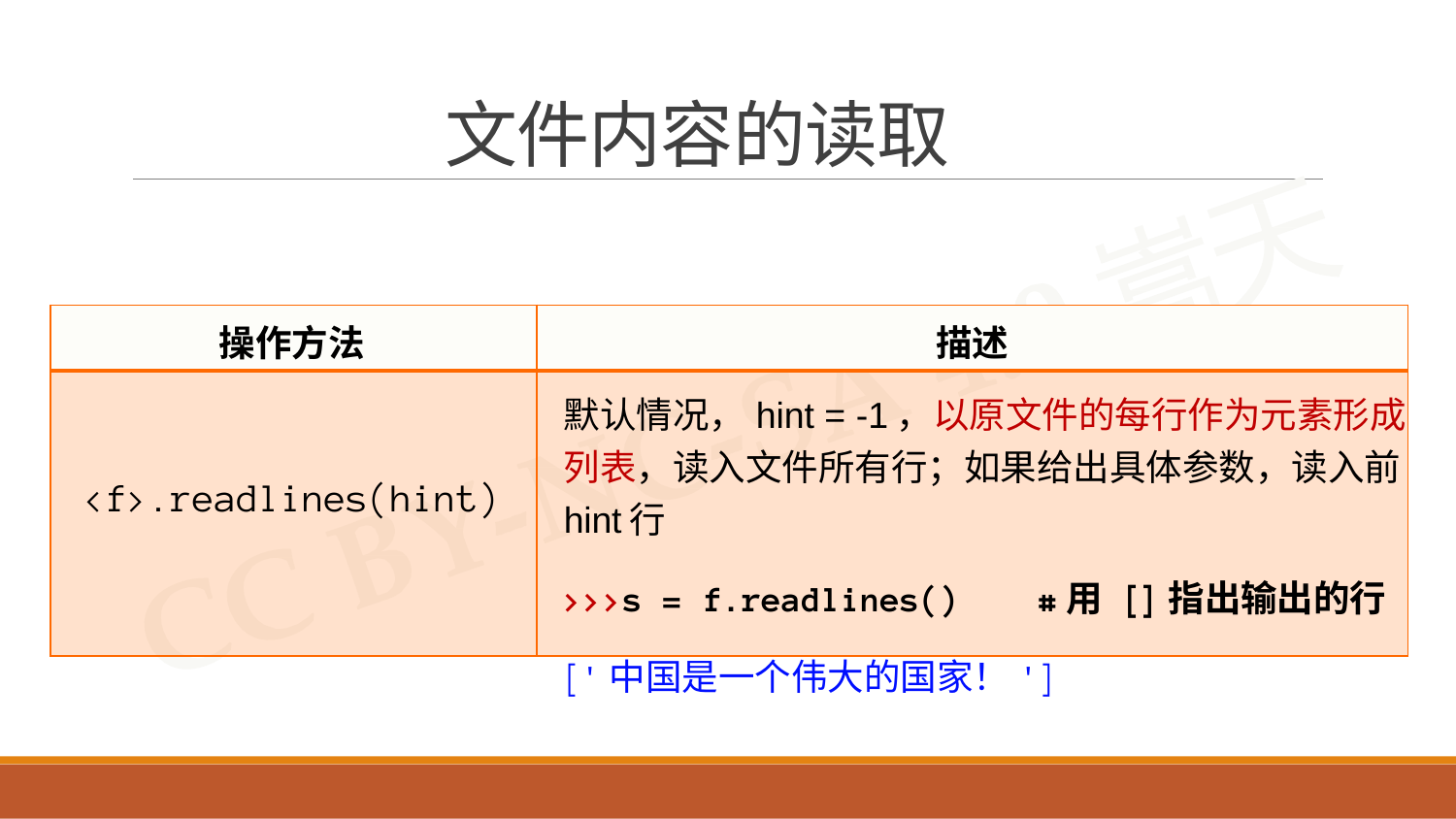

# 文件内容的读取

| 操作方法 | 描述 |
| --- | --- |
| <f>.readlines(hint) | 默认情况，hint = -1，以原文件的每行作为元素形成列表，读入文件所有行；如果给出具体参数，读入前hint行 >>>s = f.readlines() #用 []指出输出的行 ['中国是一个伟大的国家！'] |